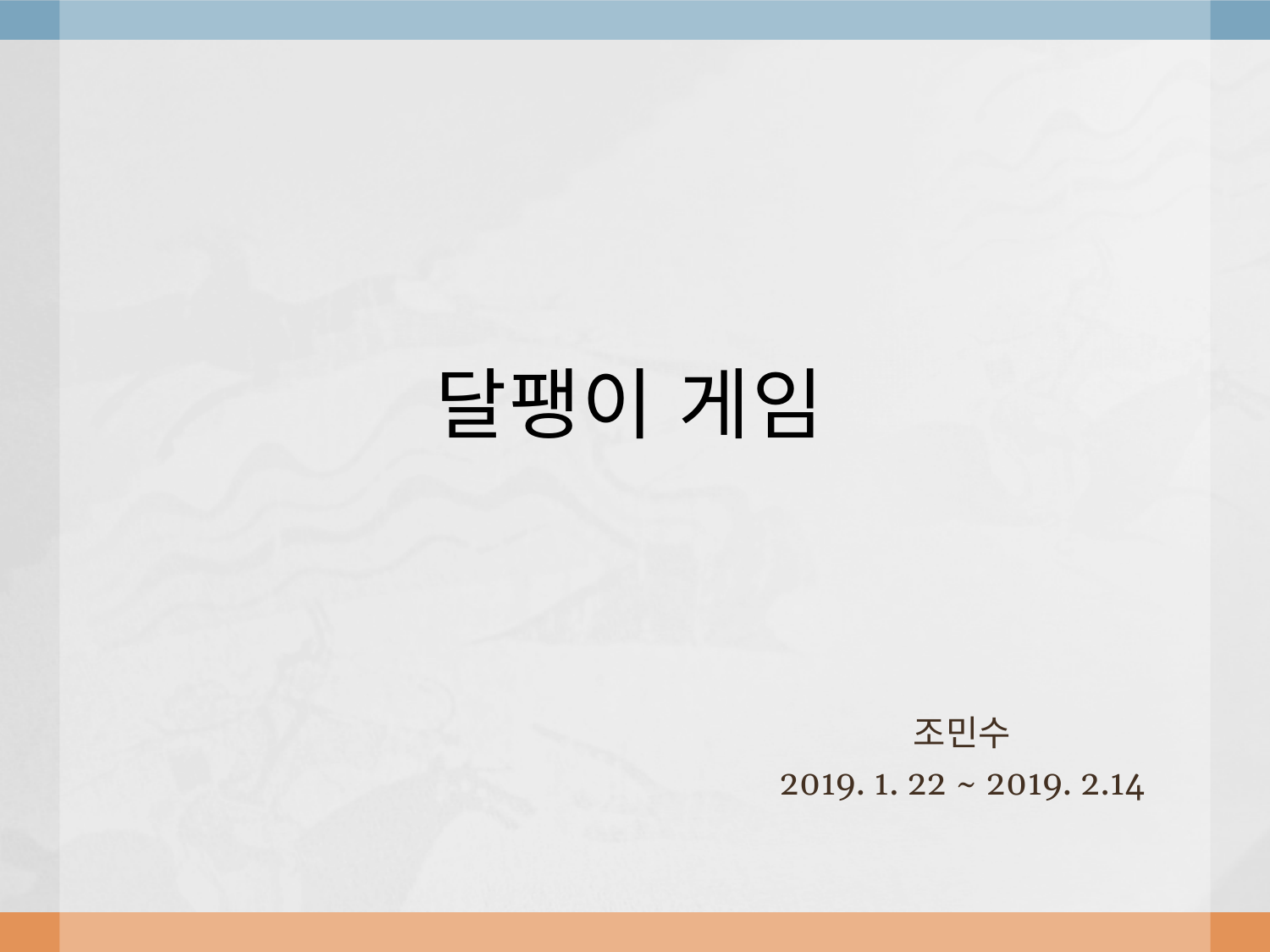

# 달팽이 게임
조민수
2019. 1. 22 ~ 2019. 2.14